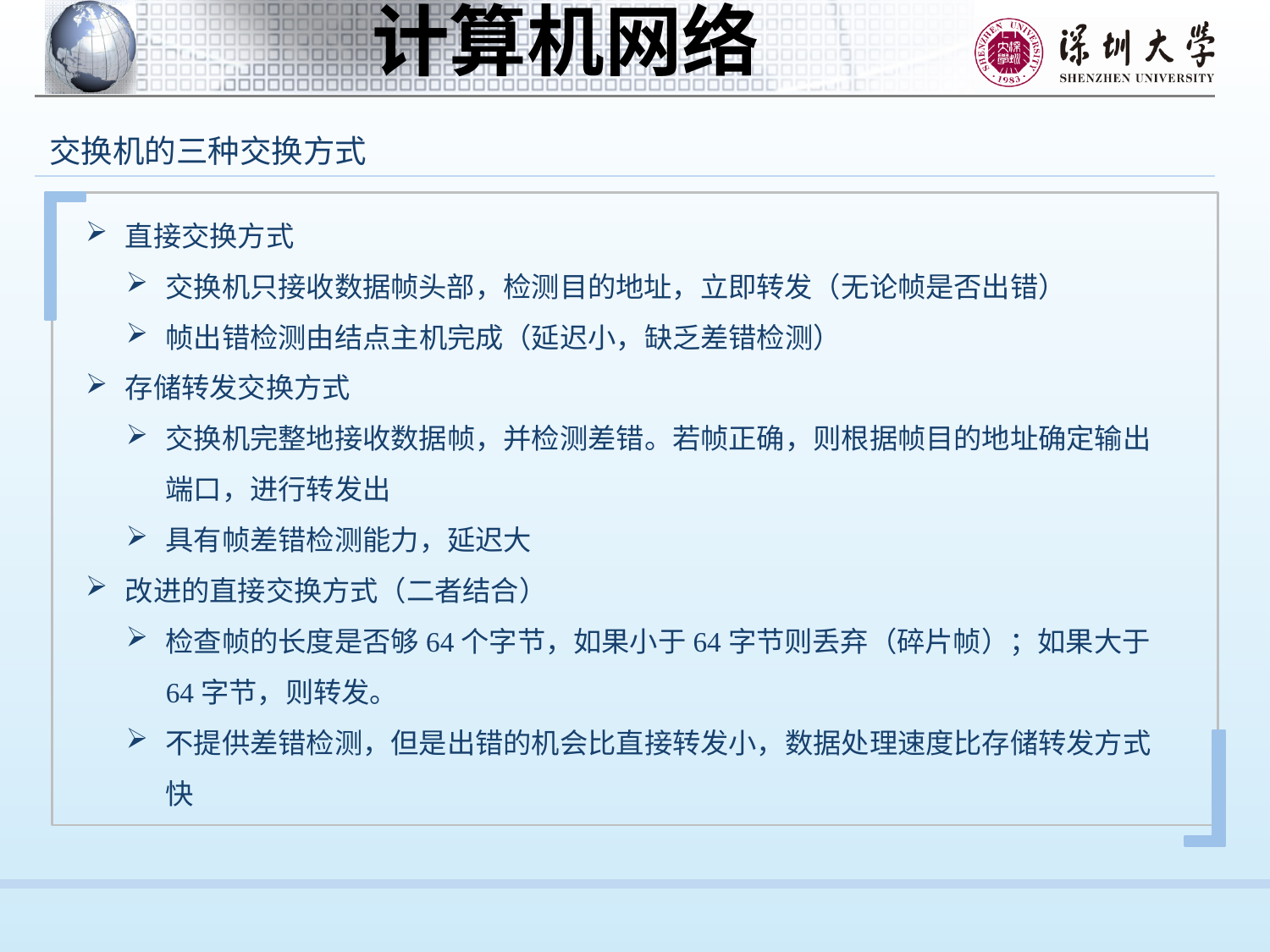

交换机的三种交换方式

直接交换方式
交换机只接收数据帧头部，检测目的地址，立即转发（无论帧是否出错）
帧出错检测由结点主机完成（延迟小，缺乏差错检测）
存储转发交换方式
交换机完整地接收数据帧，并检测差错。若帧正确，则根据帧目的地址确定输出端口，进行转发出
具有帧差错检测能力，延迟大
改进的直接交换方式（二者结合）
检查帧的长度是否够64个字节，如果小于64字节则丢弃（碎片帧）；如果大于64字节，则转发。
不提供差错检测，但是出错的机会比直接转发小，数据处理速度比存储转发方式快